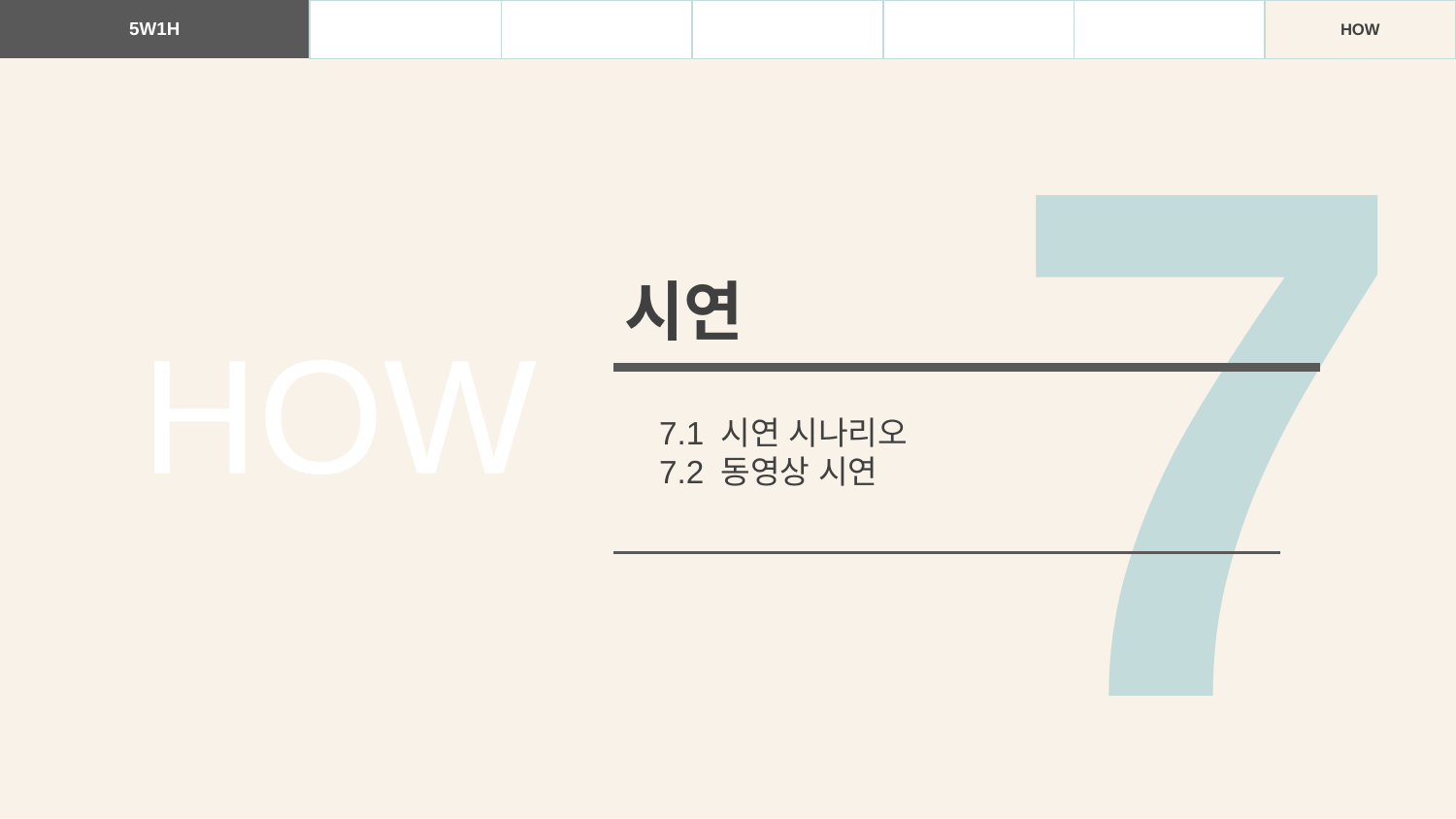

| 5W1H | WHAT | WHY | WHO |  |  | HOW |
| --- | --- | --- | --- | --- | --- | --- |
7
시연
HOW
7.1 시연 시나리오
7.2 동영상 시연